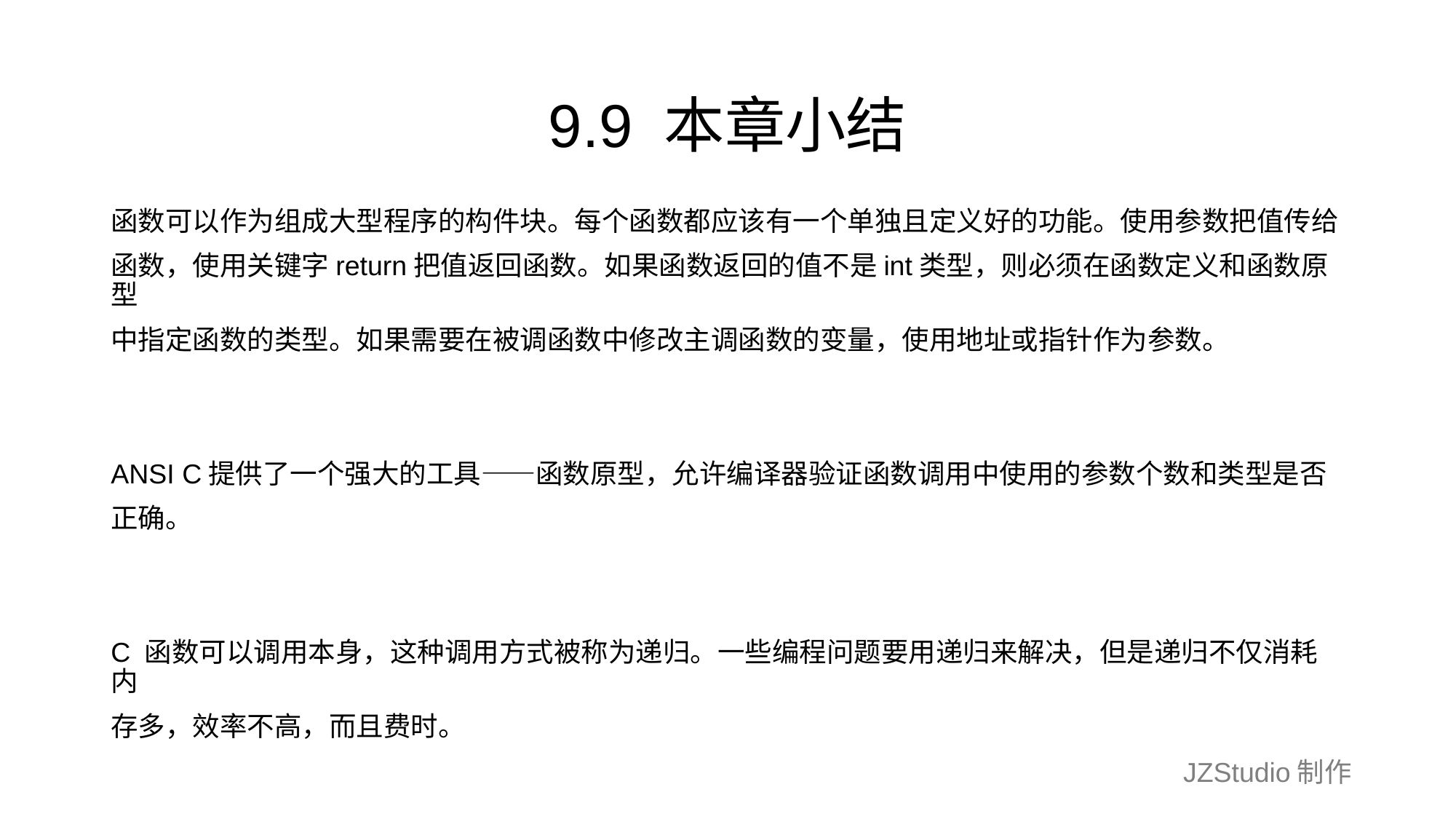

# 9.9 本章小结
函数可以作为组成大型程序的构件块。每个函数都应该有一个单独且定义好的功能。使用参数把值传给
函数，使用关键字return把值返回函数。如果函数返回的值不是int类型，则必须在函数定义和函数原型
中指定函数的类型。如果需要在被调函数中修改主调函数的变量，使用地址或指针作为参数。

ANSI C提供了一个强大的工具——函数原型，允许编译器验证函数调用中使用的参数个数和类型是否
正确。

C 函数可以调用本身，这种调用方式被称为递归。一些编程问题要用递归来解决，但是递归不仅消耗内
存多，效率不高，而且费时。